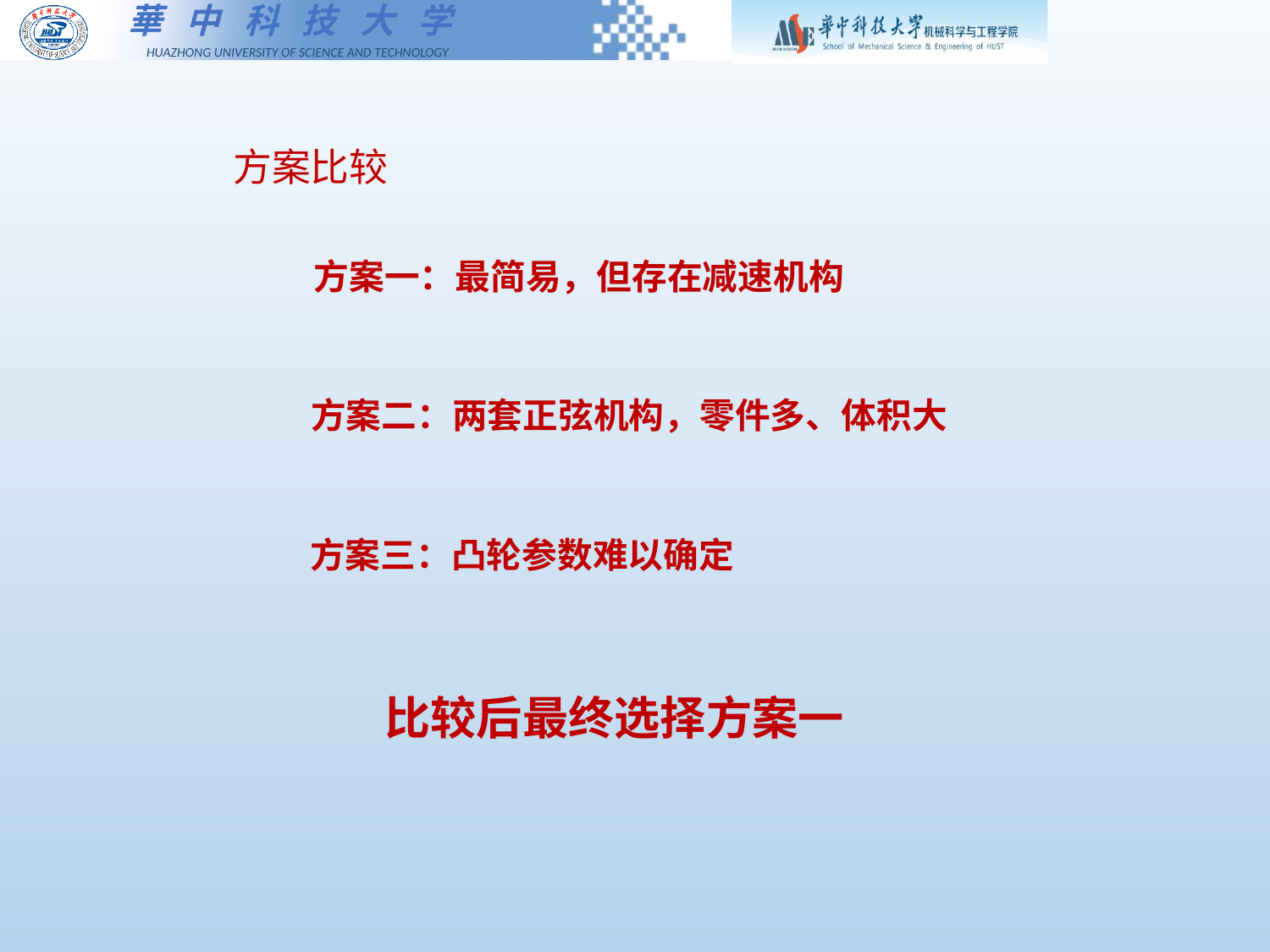

方案比较
方案一：最简易，但存在减速机构
方案二：两套正弦机构，零件多、体积大
方案三：凸轮参数难以确定
比较后最终选择方案一